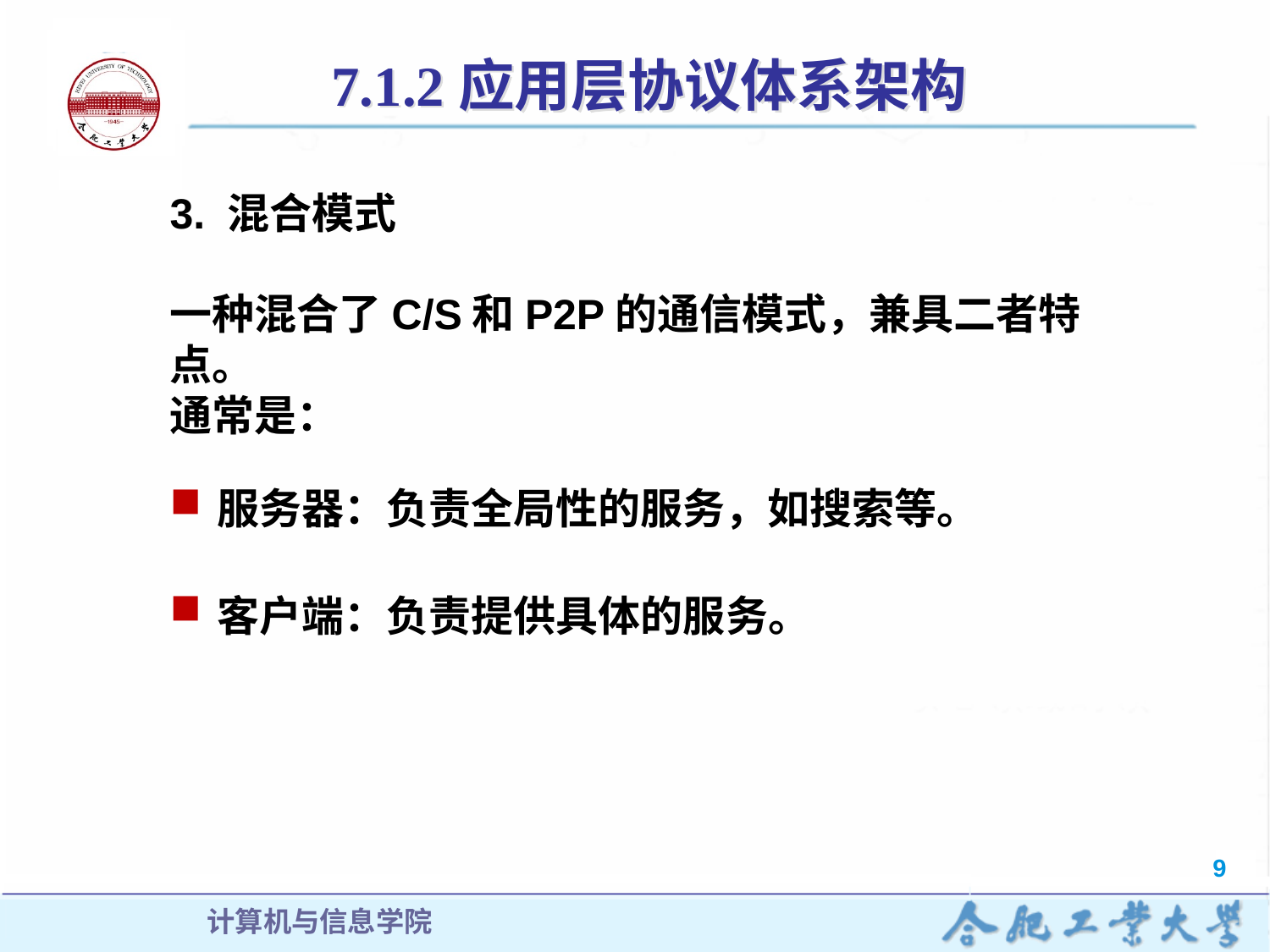

7.1.2应用层协议体系架构
3. 混合模式
一种混合了C/S和P2P的通信模式，兼具二者特点。
通常是：
服务器：负责全局性的服务，如搜索等。
客户端：负责提供具体的服务。